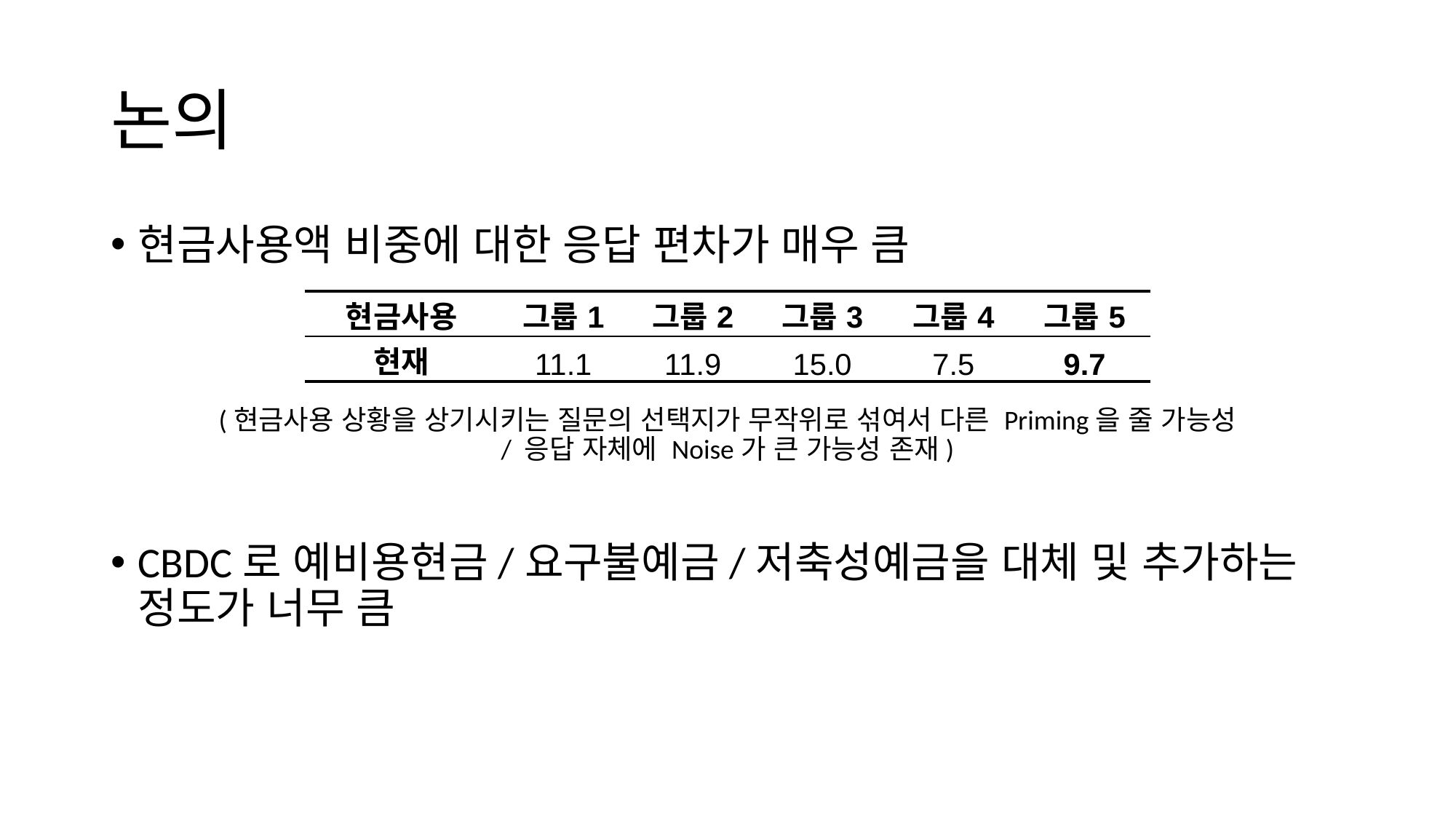

# 논의
현금사용액 비중에 대한 응답 편차가 매우 큼

(현금사용 상황을 상기시키는 질문의 선택지가 무작위로 섞여서 다른 Priming을 줄 가능성
/ 응답 자체에 Noise가 큰 가능성 존재)

CBDC로 예비용현금/요구불예금/저축성예금을 대체 및 추가하는 정도가 너무 큼
| 현금사용 | 그룹1 | 그룹2 | 그룹3 | 그룹4 | 그룹5 |
| --- | --- | --- | --- | --- | --- |
| 현재 | 11.1 | 11.9 | 15.0 | 7.5 | 9.7 |